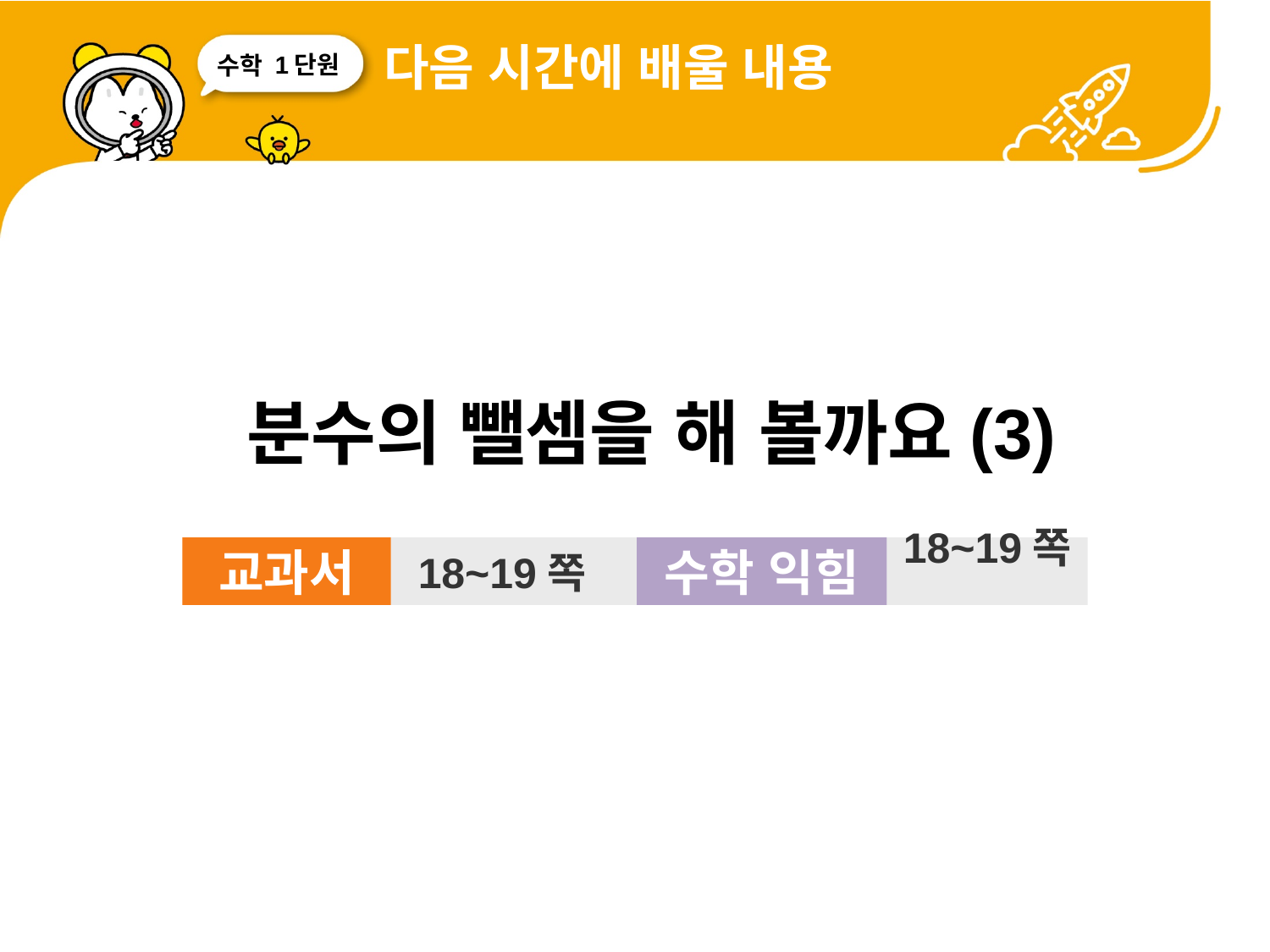

다음 시간에 배울 내용
1단원
 분수의 뺄셈을 해 볼까요(3)
교과서
18~19쪽
수학 익힘
18~19쪽